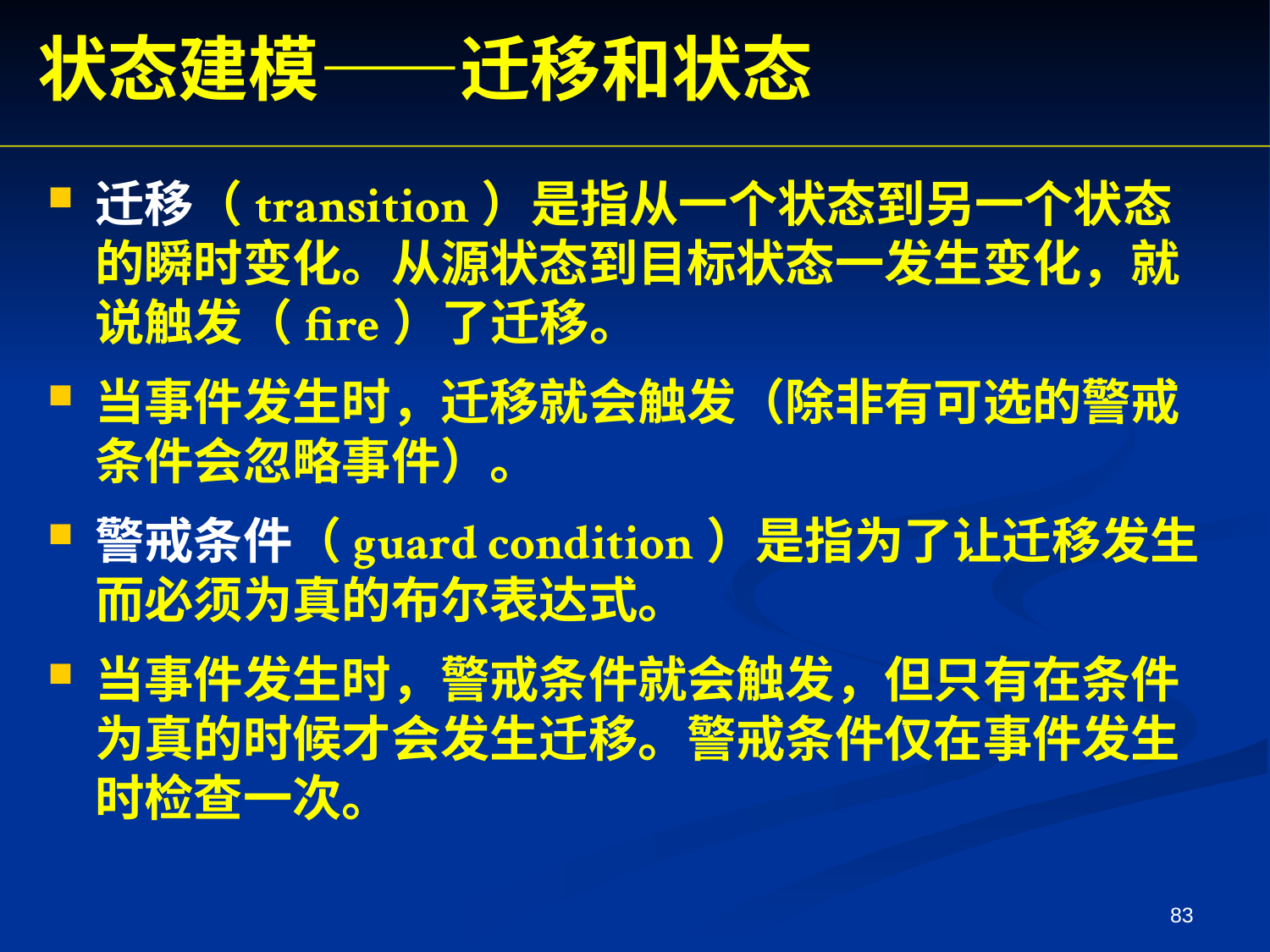

状态建模——迁移和状态

迁移（transition）是指从一个状态到另一个状态的瞬时变化。从源状态到目标状态一发生变化，就说触发（fire）了迁移。
当事件发生时，迁移就会触发（除非有可选的警戒条件会忽略事件）。
警戒条件（guard condition）是指为了让迁移发生而必须为真的布尔表达式。
当事件发生时，警戒条件就会触发，但只有在条件为真的时候才会发生迁移。警戒条件仅在事件发生时检查一次。
83